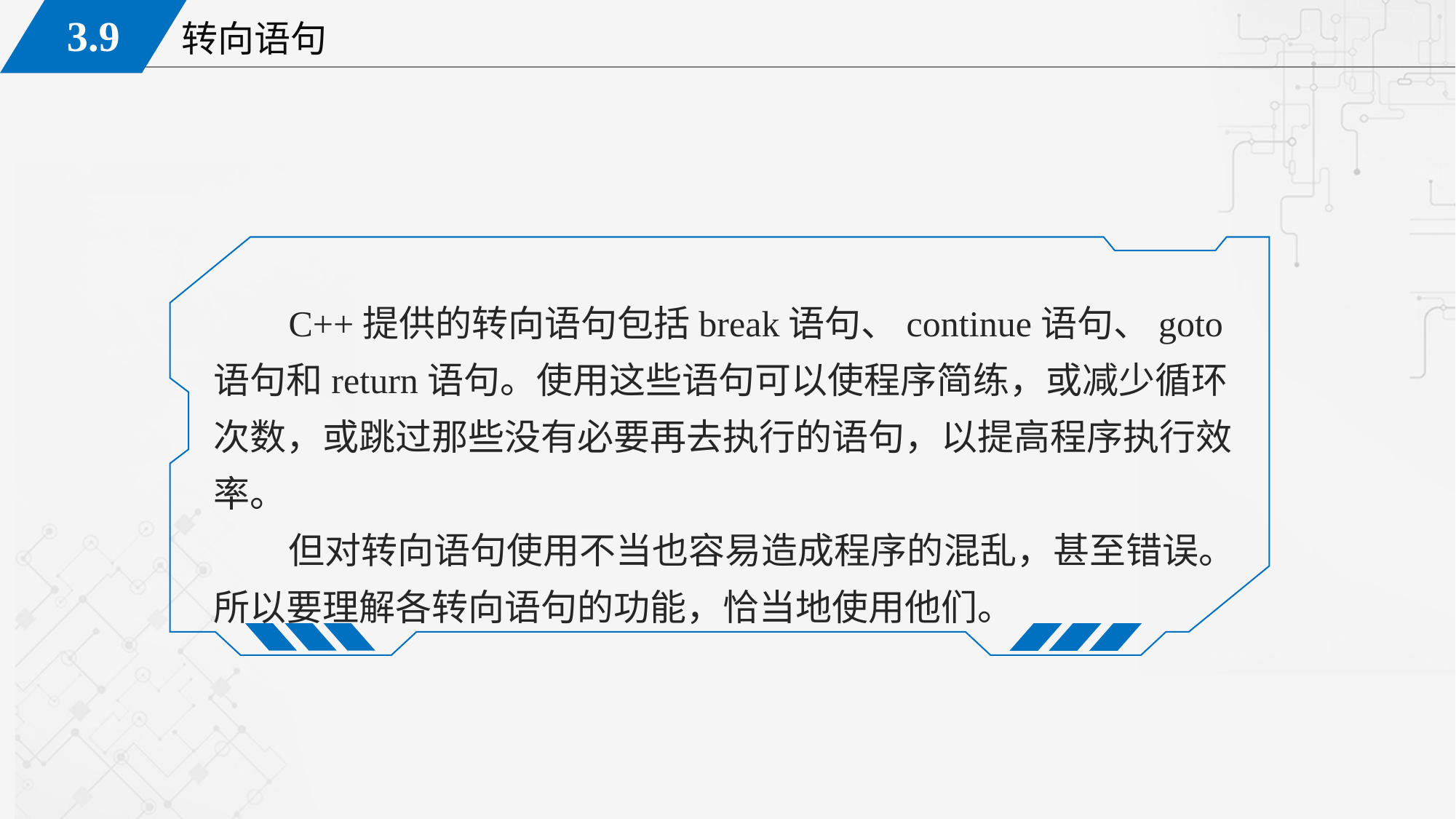

C++提供的转向语句包括break语句、continue语句、goto语句和return语句。使用这些语句可以使程序简练，或减少循环次数，或跳过那些没有必要再去执行的语句，以提高程序执行效率。
但对转向语句使用不当也容易造成程序的混乱，甚至错误。所以要理解各转向语句的功能，恰当地使用他们。